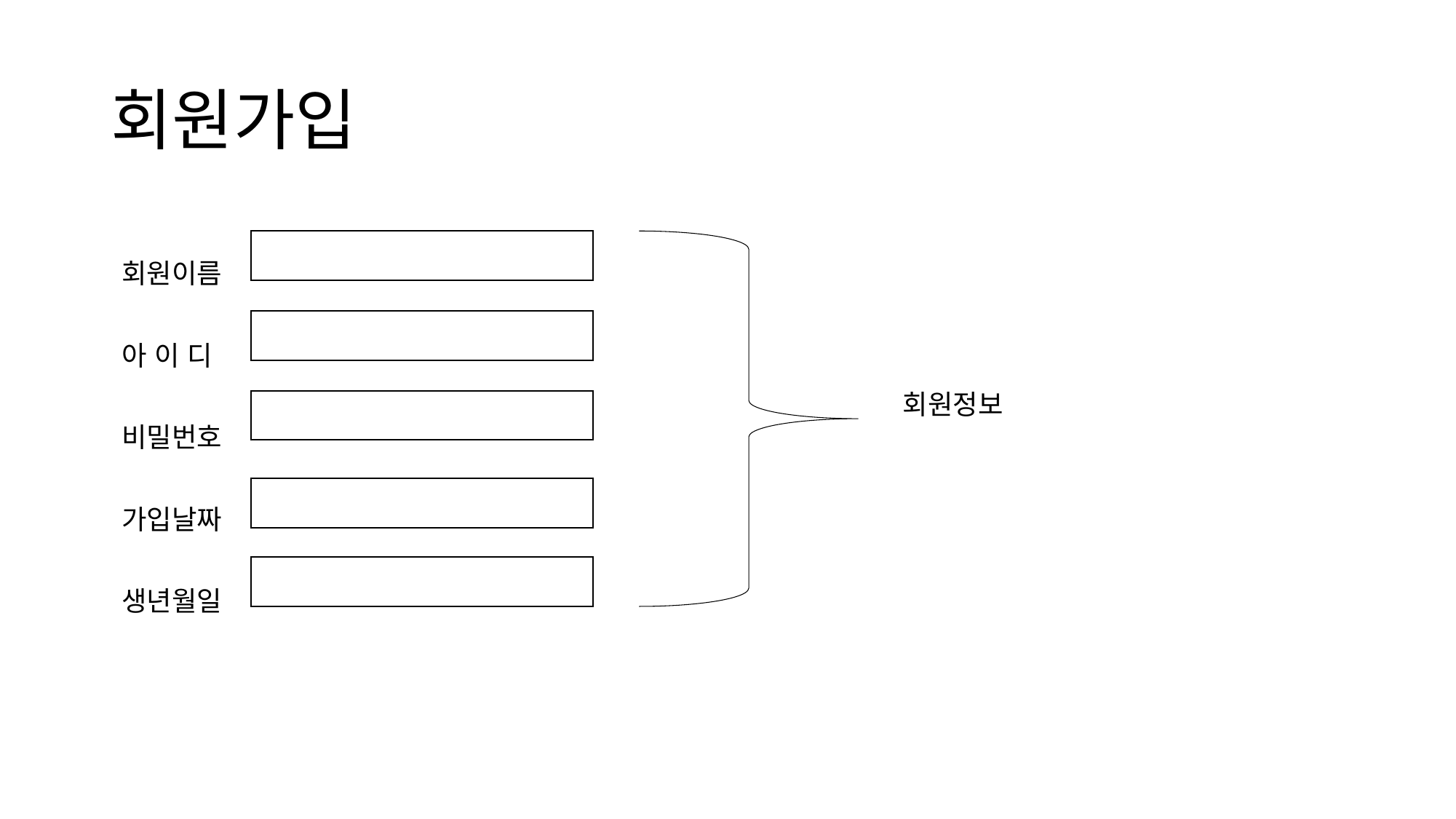

# 회원가입
회원이름
아 이 디
비밀번호
가입날짜
생년월일

회원정보